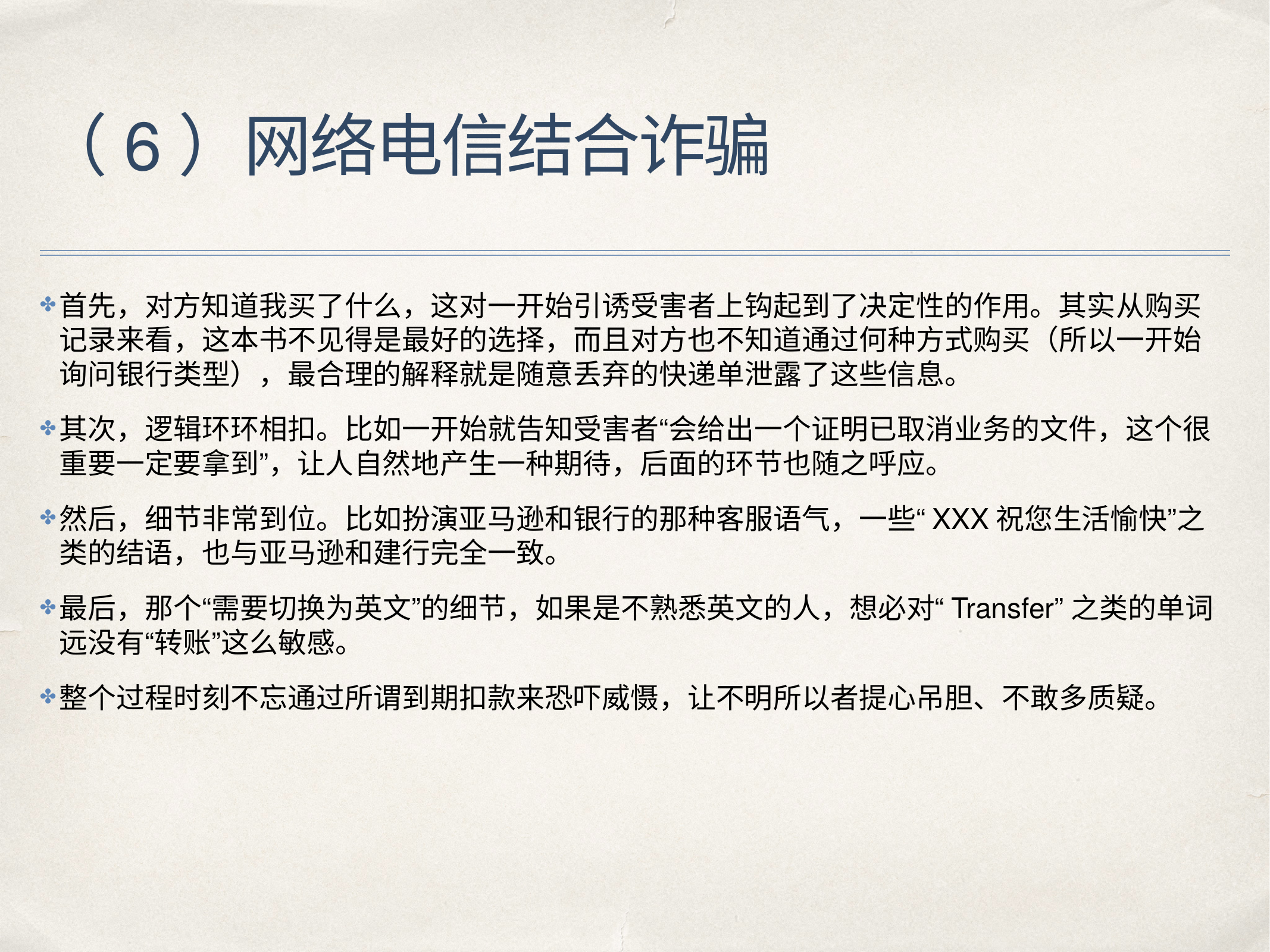

39
# （6）网络电信结合诈骗
首先，对方知道我买了什么，这对一开始引诱受害者上钩起到了决定性的作用。其实从购买记录来看，这本书不见得是最好的选择，而且对方也不知道通过何种方式购买（所以一开始询问银行类型），最合理的解释就是随意丢弃的快递单泄露了这些信息。
其次，逻辑环环相扣。比如一开始就告知受害者“会给出一个证明已取消业务的文件，这个很重要一定要拿到”，让人自然地产生一种期待，后面的环节也随之呼应。
然后，细节非常到位。比如扮演亚马逊和银行的那种客服语气，一些“XXX祝您生活愉快”之类的结语，也与亚马逊和建行完全一致。
最后，那个“需要切换为英文”的细节，如果是不熟悉英文的人，想必对“Transfer”之类的单词远没有“转账”这么敏感。
整个过程时刻不忘通过所谓到期扣款来恐吓威慑，让不明所以者提心吊胆、不敢多质疑。